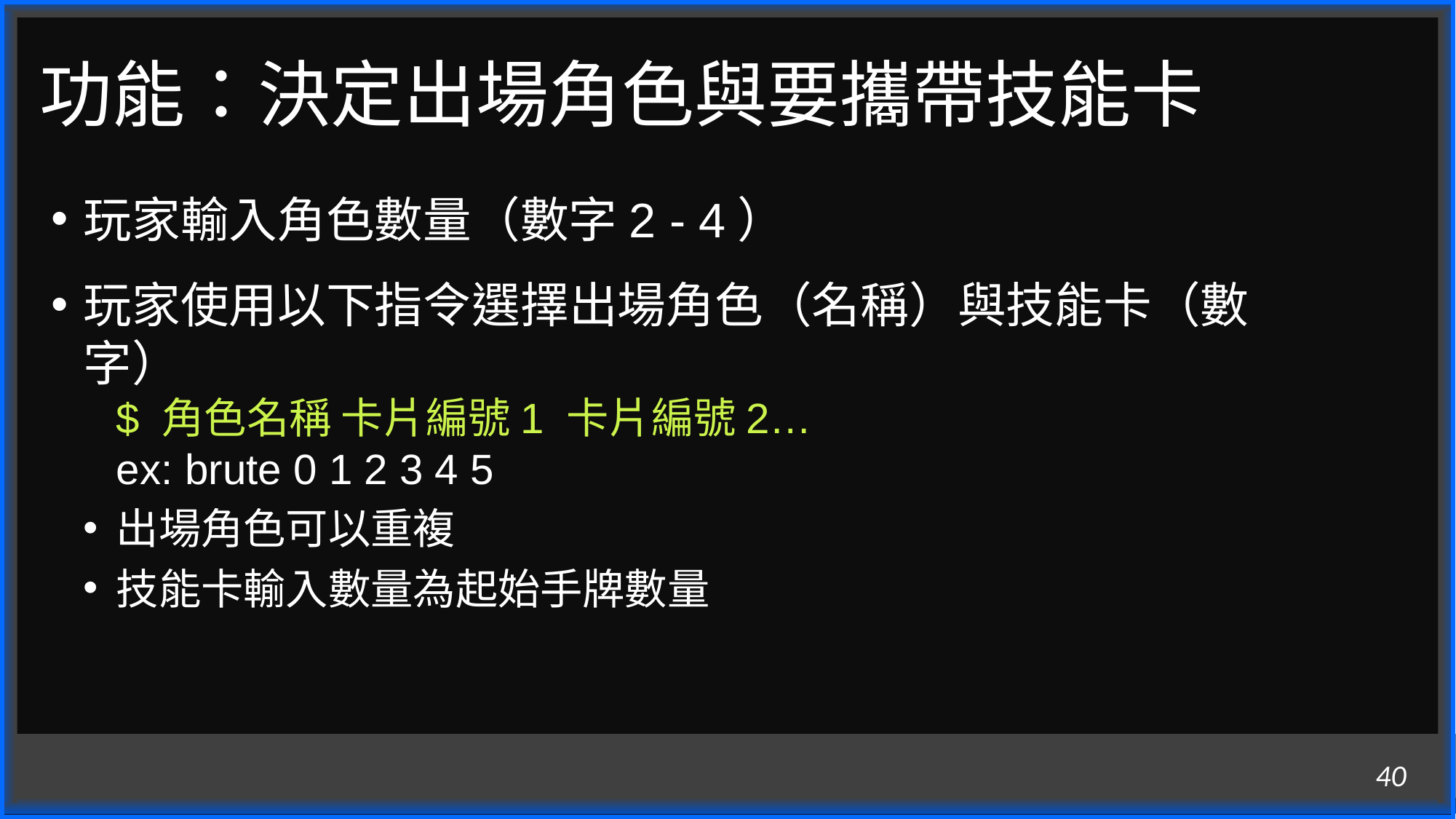

# 功能：決定出場角色與要攜帶技能卡
玩家輸入角色數量（數字2 - 4）
玩家使用以下指令選擇出場角色（名稱）與技能卡（數字）
$ 角色名稱 卡片編號1 卡片編號2…
ex: brute 0 1 2 3 4 5
出場角色可以重複
技能卡輸入數量為起始手牌數量